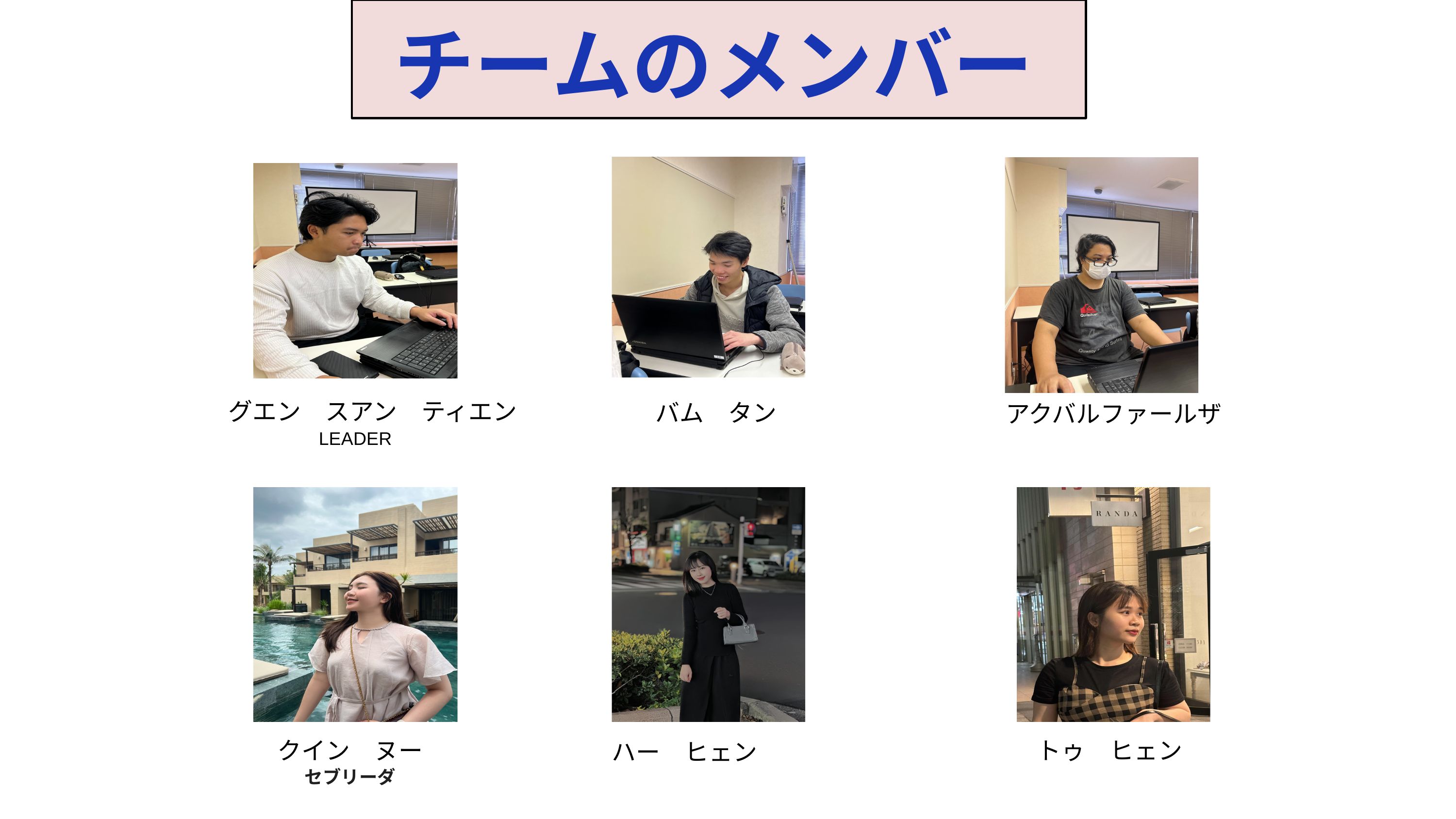

チームのメンバー

グエン　スアン　ティエン
LEADER
バム　タン

アクバルファールザ

クイン　ヌー
セブリーダ
トゥ　ヒェン
ハー　ヒェン